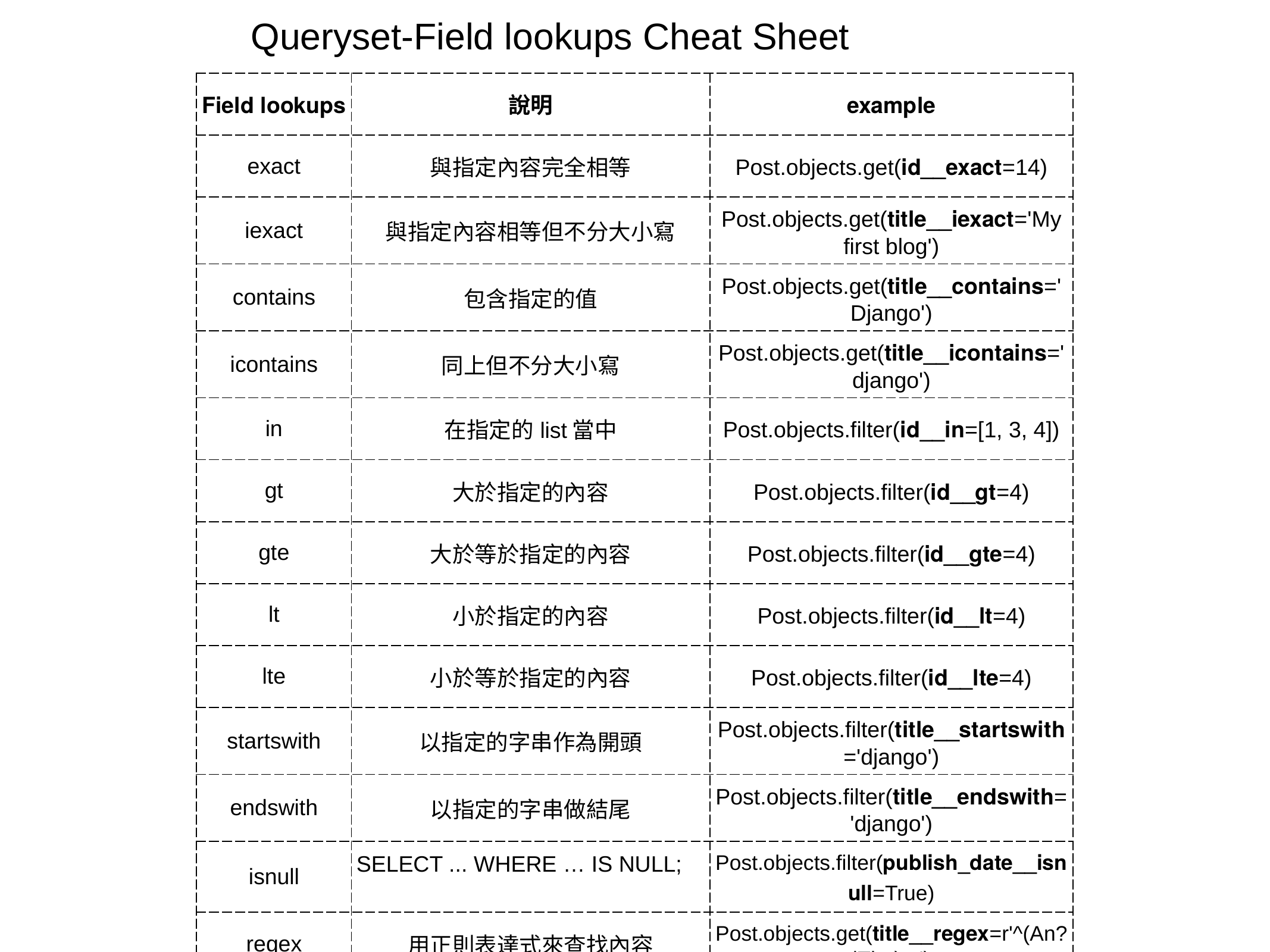

# Queryset-Field lookups Cheat Sheet
| Field lookups | 說明 | example |
| --- | --- | --- |
| exact | 與指定內容完全相等 | Post.objects.get(id\_\_exact=14) |
| iexact | 與指定內容相等但不分大小寫 | Post.objects.get(title\_\_iexact='My first blog') |
| contains | 包含指定的值 | Post.objects.get(title\_\_contains='Django') |
| icontains | 同上但不分大小寫 | Post.objects.get(title\_\_icontains='django') |
| in | 在指定的list當中 | Post.objects.filter(id\_\_in=[1, 3, 4]) |
| gt | 大於指定的內容 | Post.objects.filter(id\_\_gt=4) |
| gte | 大於等於指定的內容 | Post.objects.filter(id\_\_gte=4) |
| lt | 小於指定的內容 | Post.objects.filter(id\_\_lt=4) |
| lte | 小於等於指定的內容 | Post.objects.filter(id\_\_lte=4) |
| startswith | 以指定的字串作為開頭 | Post.objects.filter(title\_\_startswith='django') |
| endswith | 以指定的字串做結尾 | Post.objects.filter(title\_\_endswith='django') |
| isnull | SELECT ... WHERE … IS NULL; | Post.objects.filter(publish\_date\_\_isnull=True) |
| regex | 用正則表達式來查找內容 | Post.objects.get(title\_\_regex=r'^(An?|The) +') |